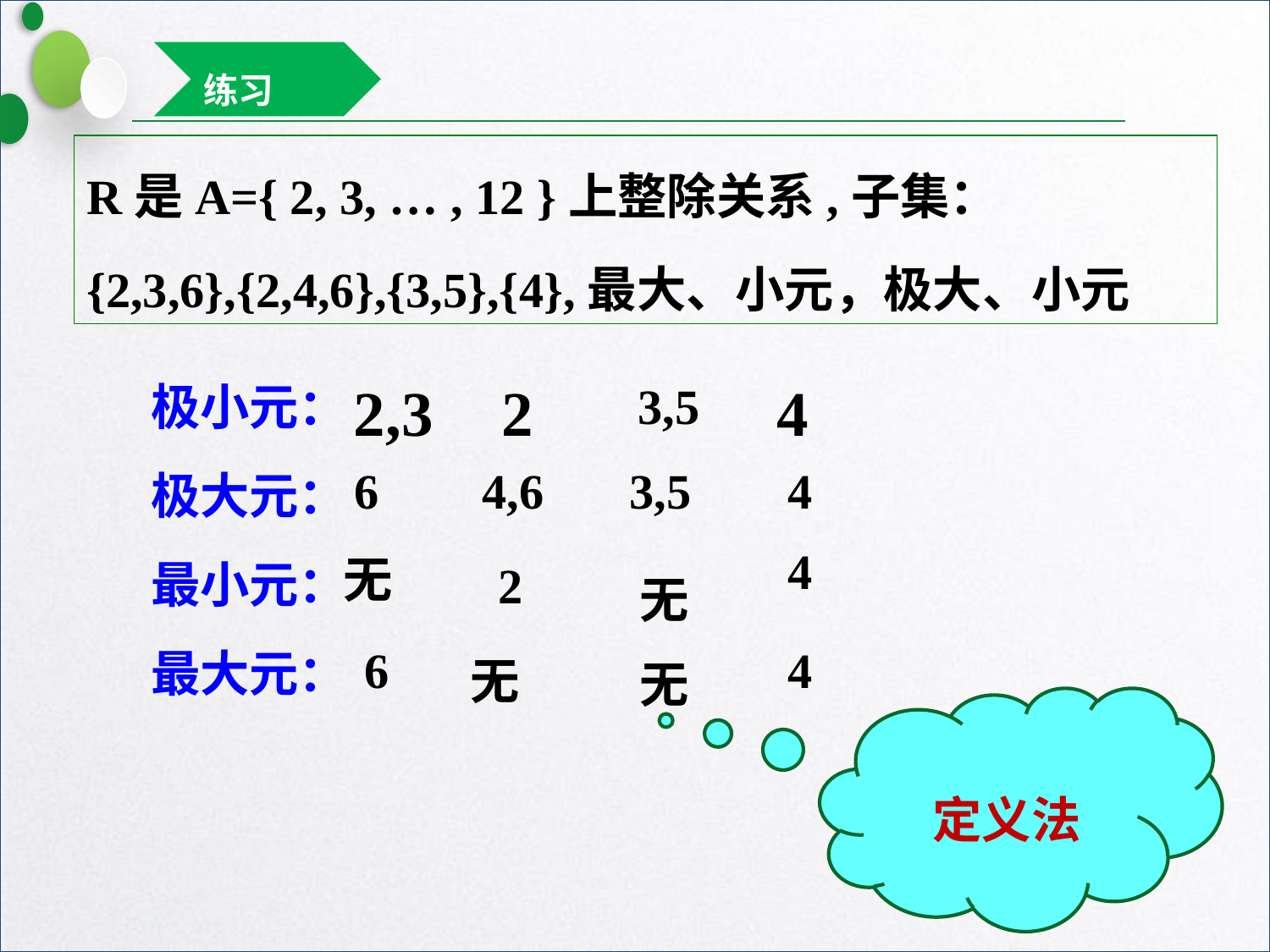

练习
R是A={ 2, 3, … , 12 }上整除关系,子集：
{2,3,6},{2,4,6},{3,5},{4},最大、小元，极大、小元
2,3
2
4
3,5
极小元：
极大元：
最小元：
最大元：
6
4,6
3,5
4
4
无
2
无
6
4
无
无
定义法